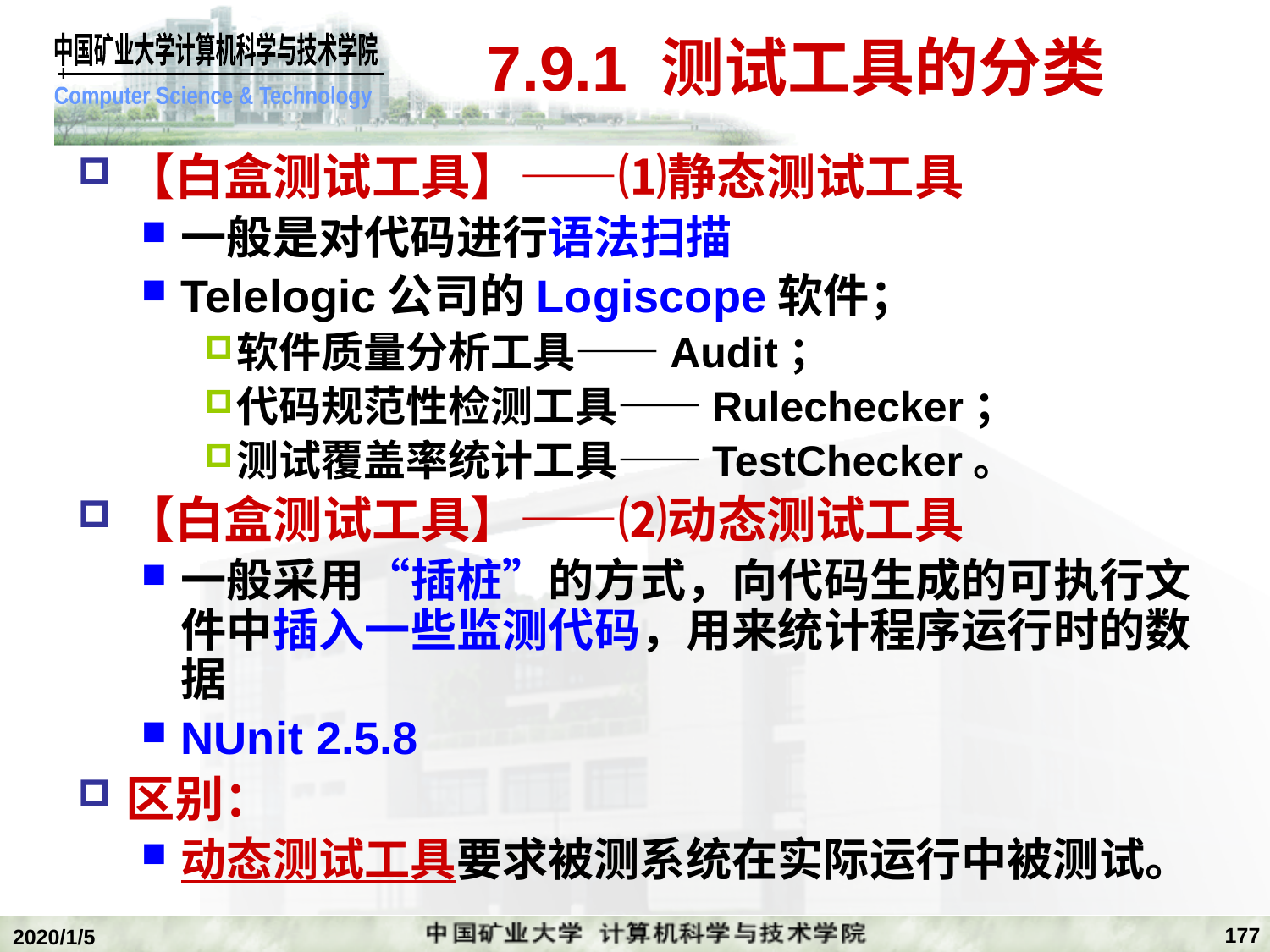

# 7.9.1 测试工具的分类
【白盒测试工具】——⑴静态测试工具
一般是对代码进行语法扫描
Telelogic公司的Logiscope软件；
软件质量分析工具——Audit；
代码规范性检测工具——Rulechecker；
测试覆盖率统计工具——TestChecker。
【白盒测试工具】——⑵动态测试工具
一般采用“插桩”的方式，向代码生成的可执行文件中插入一些监测代码，用来统计程序运行时的数据
NUnit 2.5.8
区别：
动态测试工具要求被测系统在实际运行中被测试。
177
2020/1/5